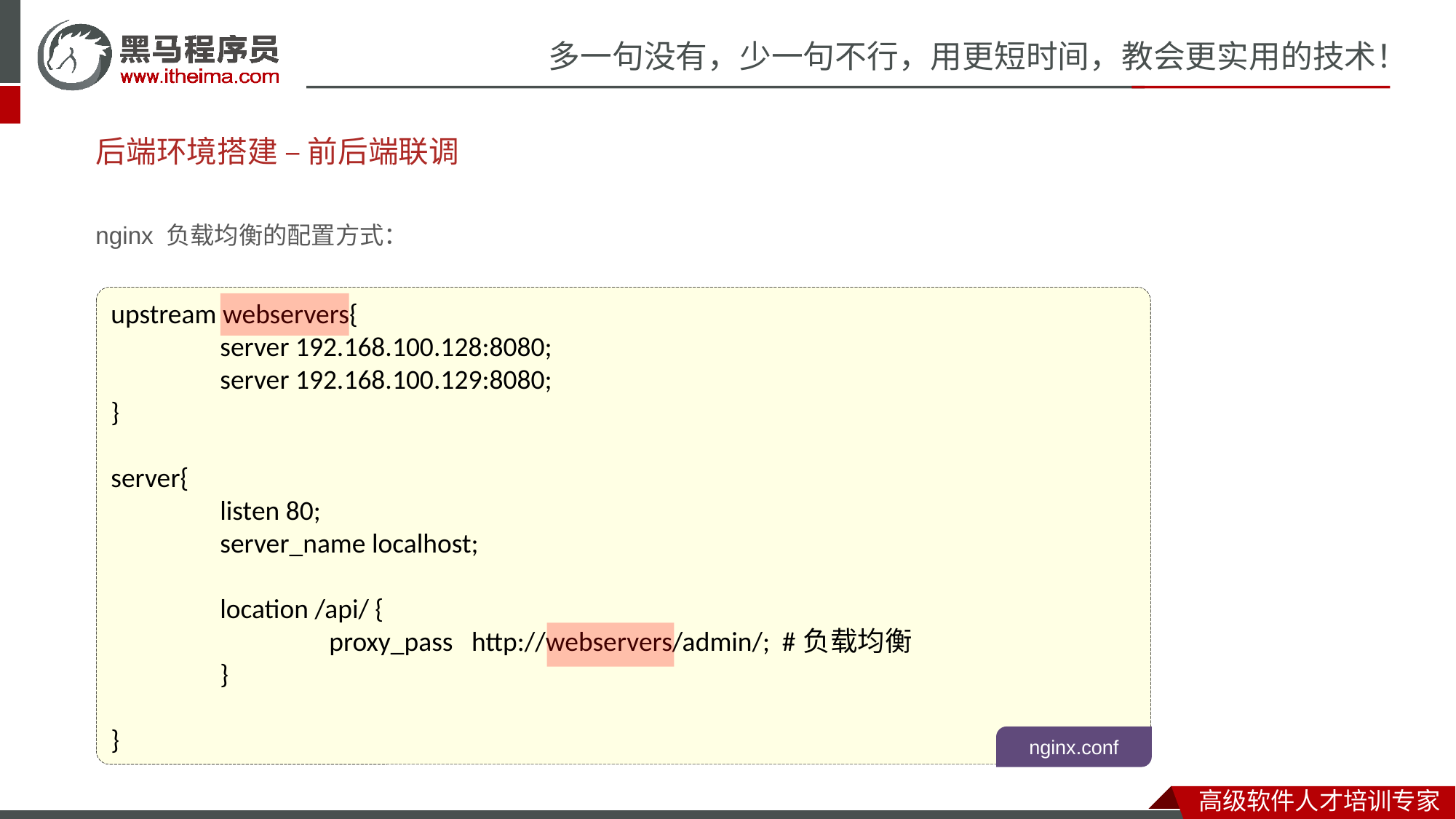

# 后端环境搭建 – 前后端联调
nginx 负载均衡的配置方式：
upstream webservers{
	server 192.168.100.128:8080;
	server 192.168.100.129:8080;
}

server{
	listen 80;
	server_name localhost;

	location /api/ {
            		proxy_pass   http://webservers/admin/;  #负载均衡
	}

}

nginx.conf